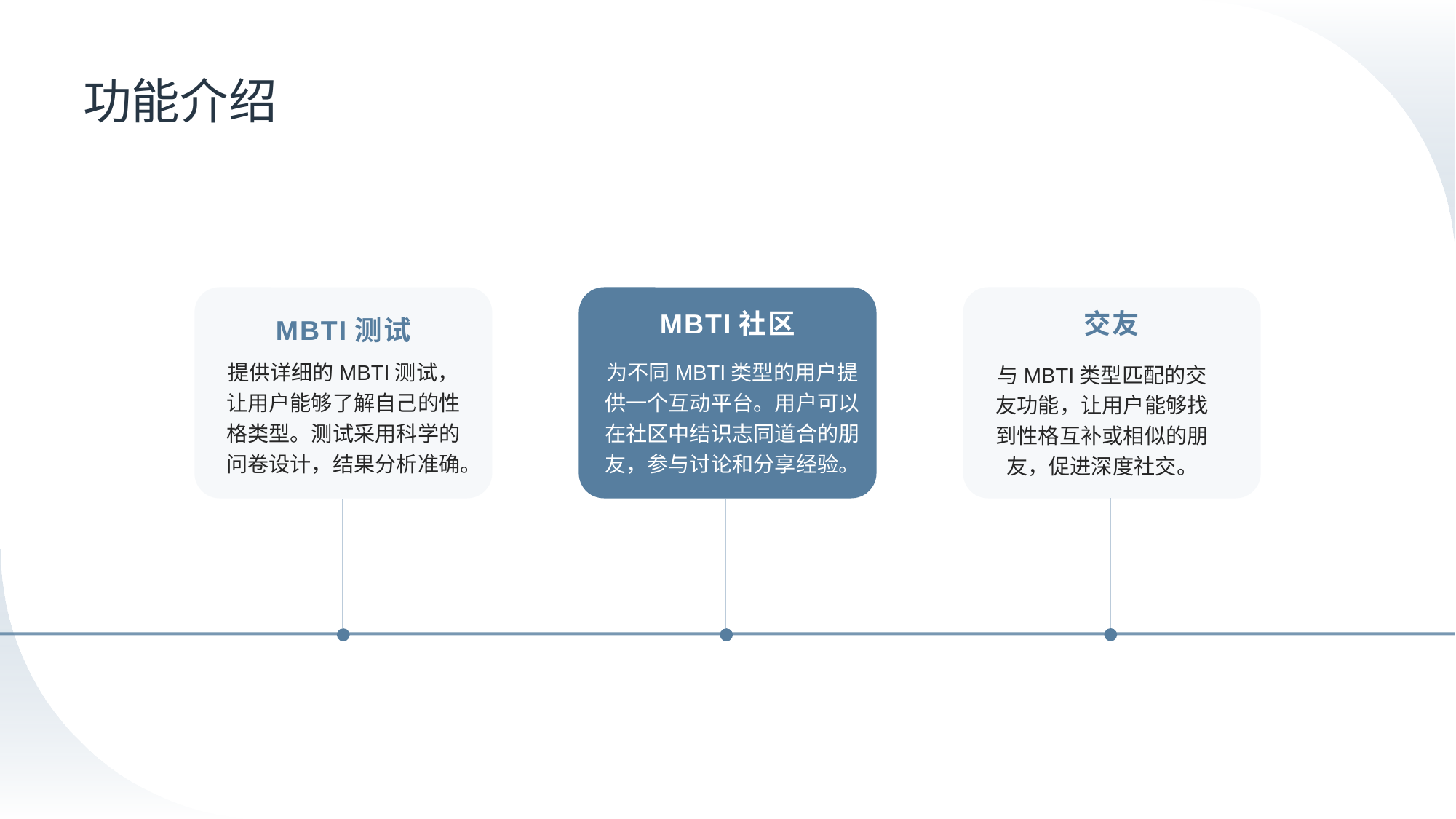

# 功能介绍

MBTI社区
交友
MBTI测试
提供详细的MBTI测试，让用户能够了解自己的性格类型。测试采用科学的问卷设计，结果分析准确。
为不同MBTI类型的用户提供一个互动平台。用户可以在社区中结识志同道合的朋友，参与讨论和分享经验。
与MBTI类型匹配的交友功能，让用户能够找到性格互补或相似的朋友，促进深度社交。